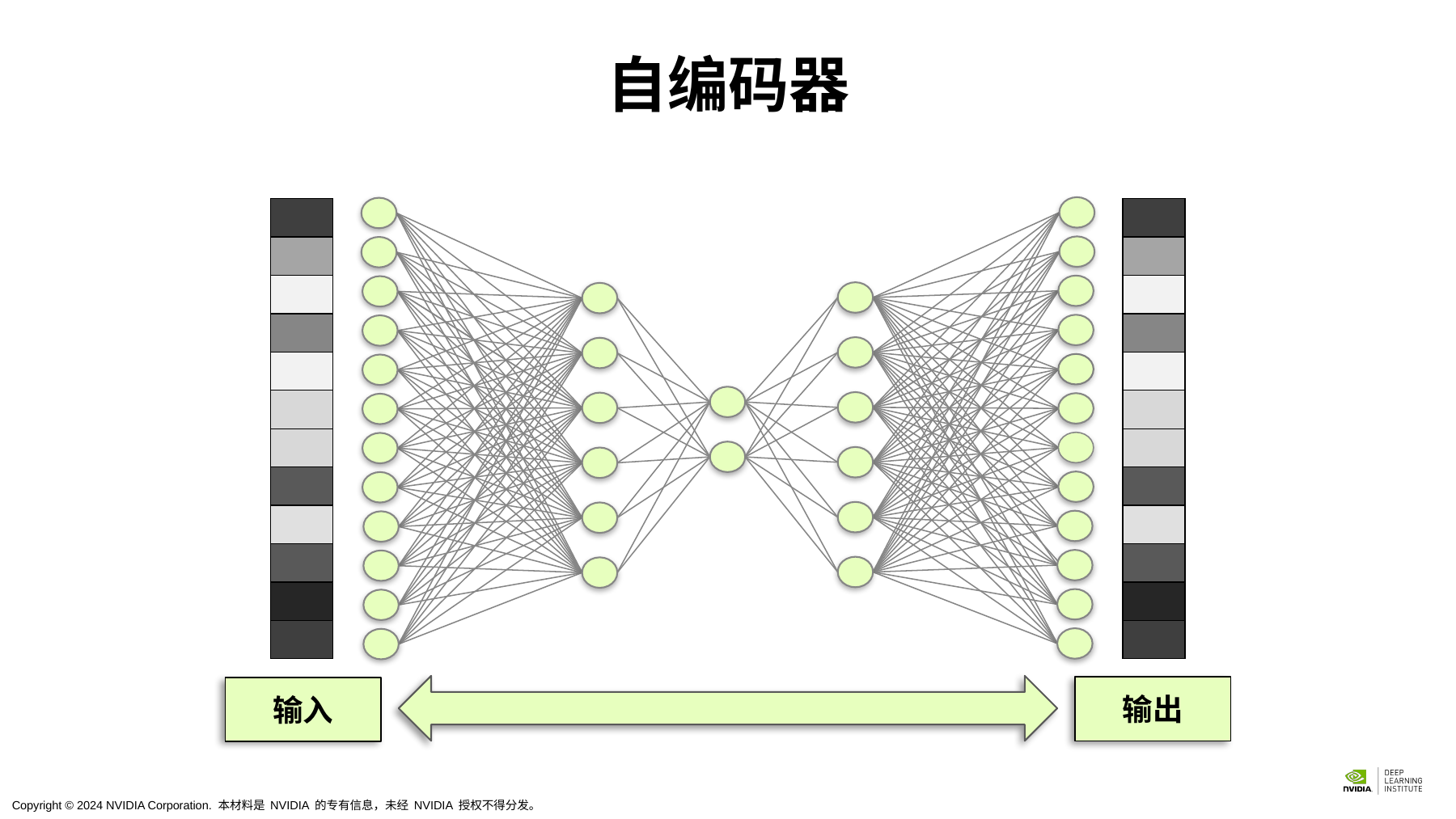

# 自编码器

|  |
| --- |
|  |
|  |
|  |
|  |
|  |
|  |
|  |
|  |
|  |
|  |
|  |
|  |
| --- |
|  |
|  |
|  |
|  |
|  |
|  |
|  |
|  |
|  |
|  |
|  |

输出
输入
Copyright © 2024 NVIDIA Corporation. 本材料是 NVIDIA 的专有信息，未经 NVIDIA 授权不得分发。